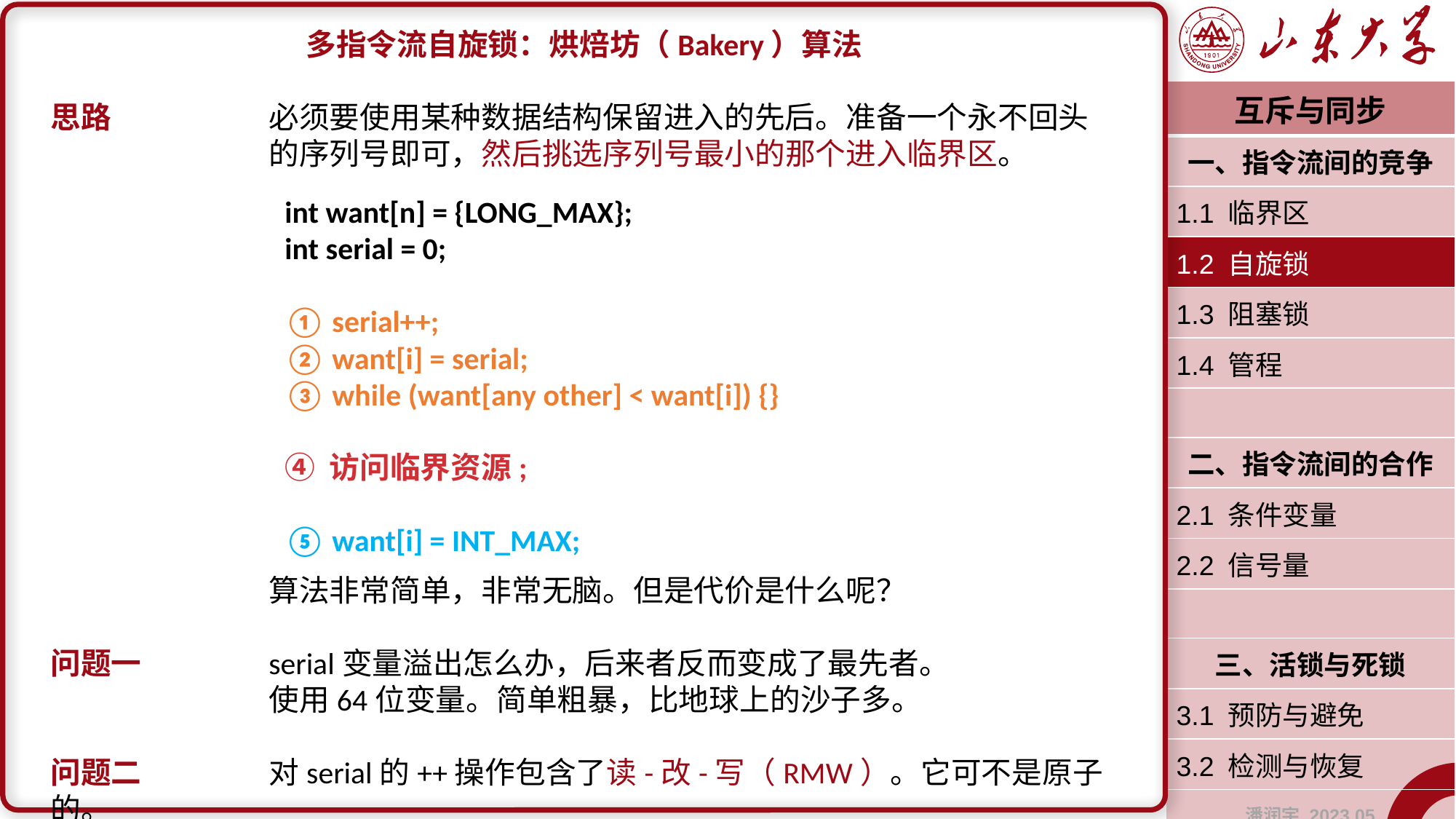

多指令流自旋锁：烘焙坊（Bakery）算法

思路		必须要使用某种数据结构保留进入的先后。准备一个永不回头		的序列号即可，然后挑选序列号最小的那个进入临界区。

		算法非常简单，非常无脑。但是代价是什么呢？

问题一		serial变量溢出怎么办，后来者反而变成了最先者。
		使用64位变量。简单粗暴，比地球上的沙子多。

问题二		对serial的++操作包含了读-改-写（RMW）。它可不是原子的。
| 互斥与同步 |
| --- |
| 一、指令流间的竞争 |
| 1.1 临界区 |
| 1.2 自旋锁 |
| 1.3 阻塞锁 |
| 1.4 管程 |
|  |
| 二、指令流间的合作 |
| 2.1 条件变量 |
| 2.2 信号量 |
|  |
| 三、活锁与死锁 |
| 3.1 预防与避免 |
| 3.2 检测与恢复 |
| 潘润宇 2023.05 |
int want[n] = {LONG_MAX};
int serial = 0;

① serial++;
② want[i] = serial;
③ while (want[any other] < want[i]) {}

④ 访问临界资源;

⑤ want[i] = INT_MAX;